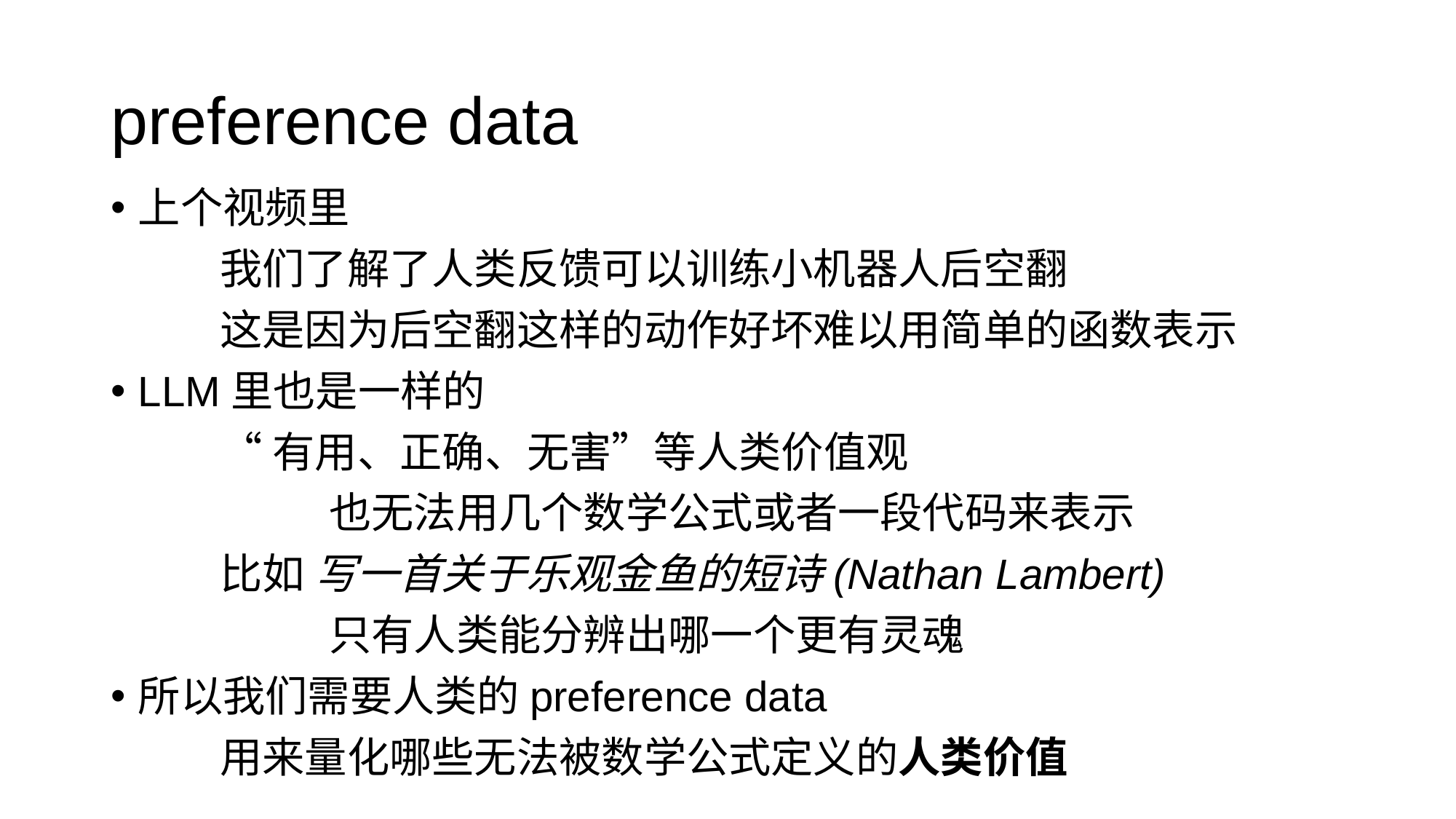

# preference data
上个视频里
	我们了解了人类反馈可以训练小机器人后空翻
	这是因为后空翻这样的动作好坏难以用简单的函数表示
LLM里也是一样的
	“有用、正确、无害”等人类价值观
		也无法用几个数学公式或者一段代码来表示
	比如 写一首关于乐观金鱼的短诗(Nathan Lambert)
		只有人类能分辨出哪一个更有灵魂
所以我们需要人类的preference data
	用来量化哪些无法被数学公式定义的人类价值